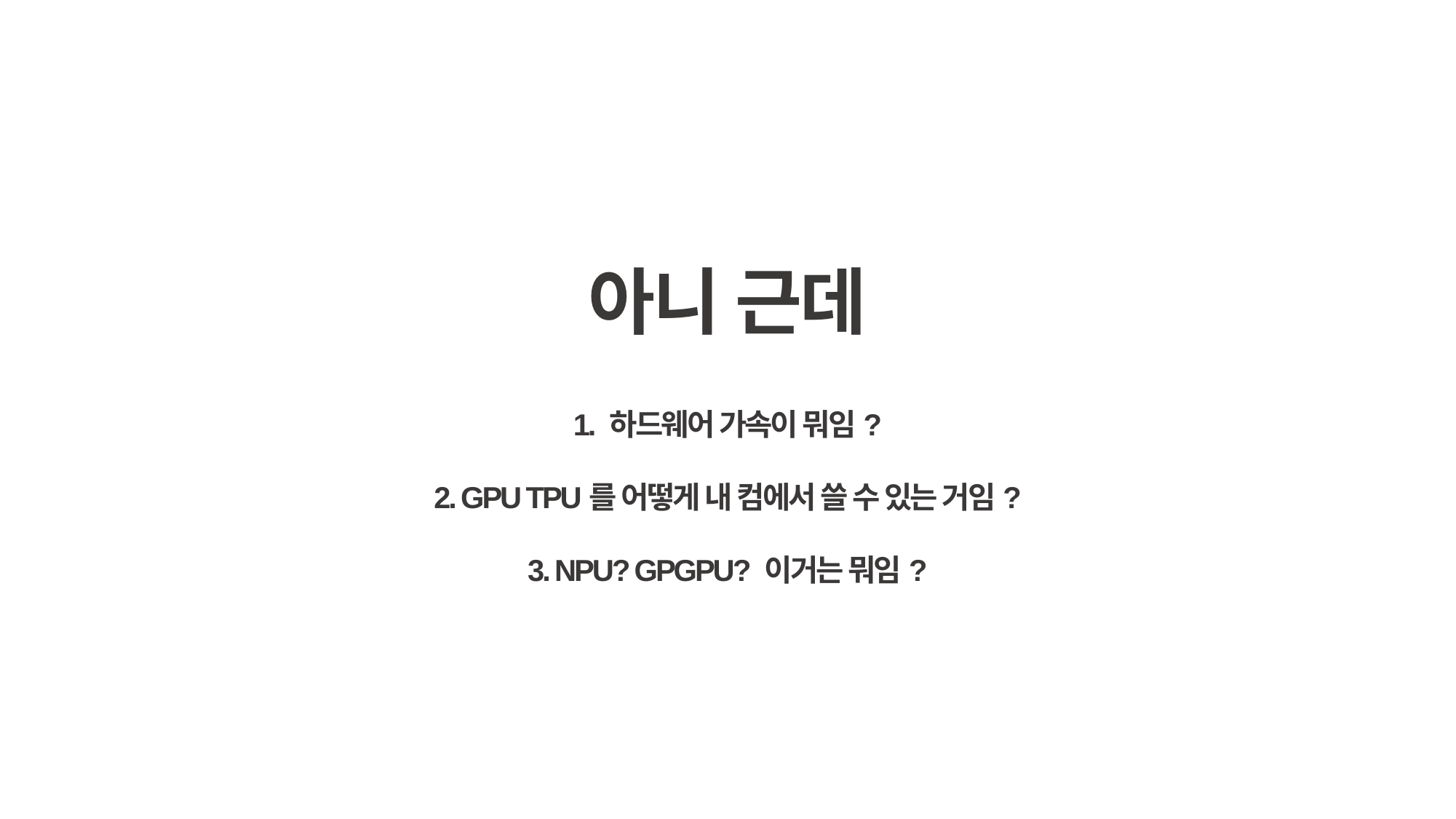

아니 근데
1. 하드웨어 가속이 뭐임?

2. GPU TPU를 어떻게 내 컴에서 쓸 수 있는 거임?

3. NPU? GPGPU? 이거는 뭐임?